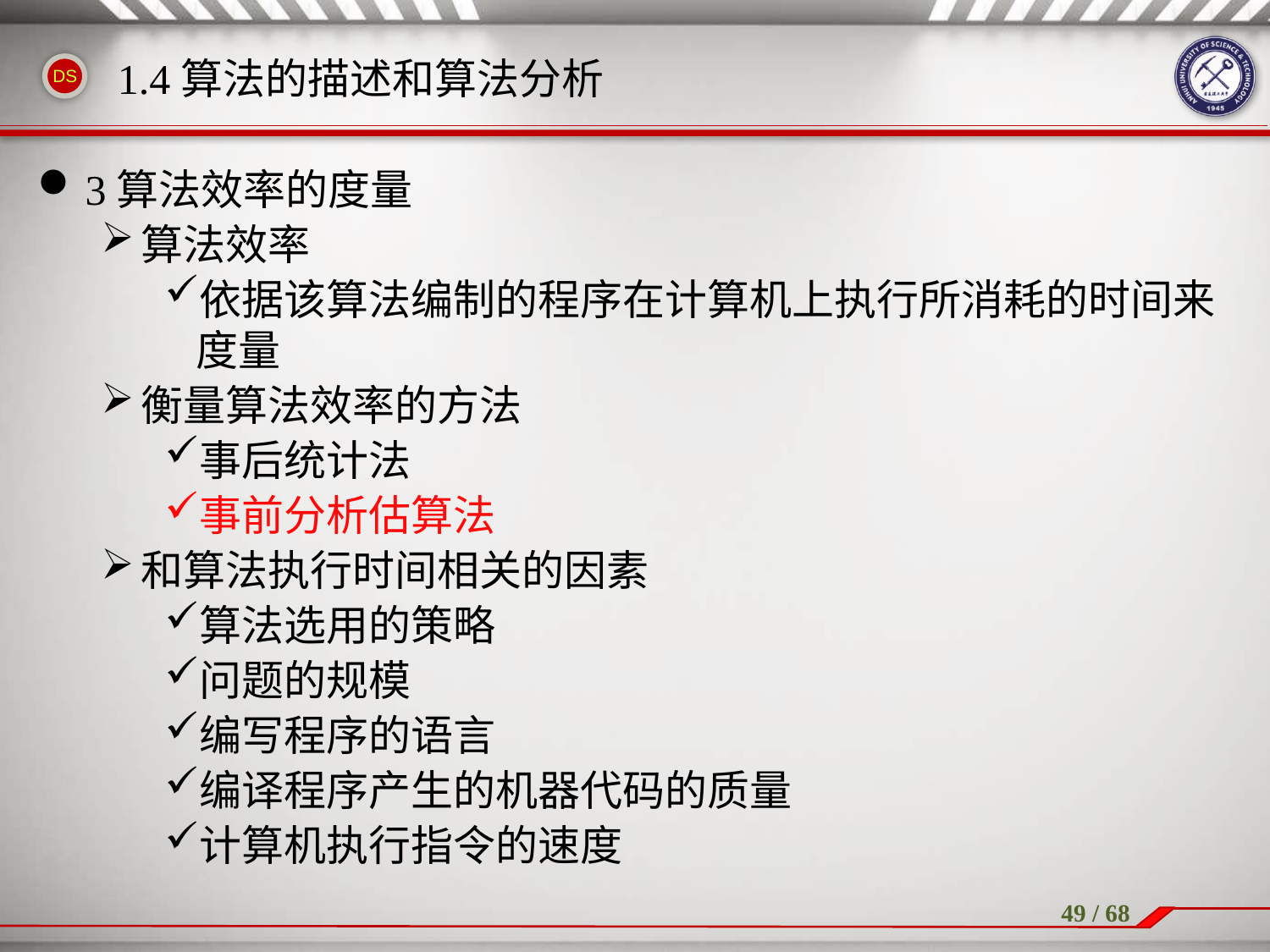

1.4算法的描述和算法分析
3算法效率的度量
算法效率
依据该算法编制的程序在计算机上执行所消耗的时间来度量
衡量算法效率的方法
事后统计法
事前分析估算法
和算法执行时间相关的因素
算法选用的策略
问题的规模
编写程序的语言
编译程序产生的机器代码的质量
计算机执行指令的速度